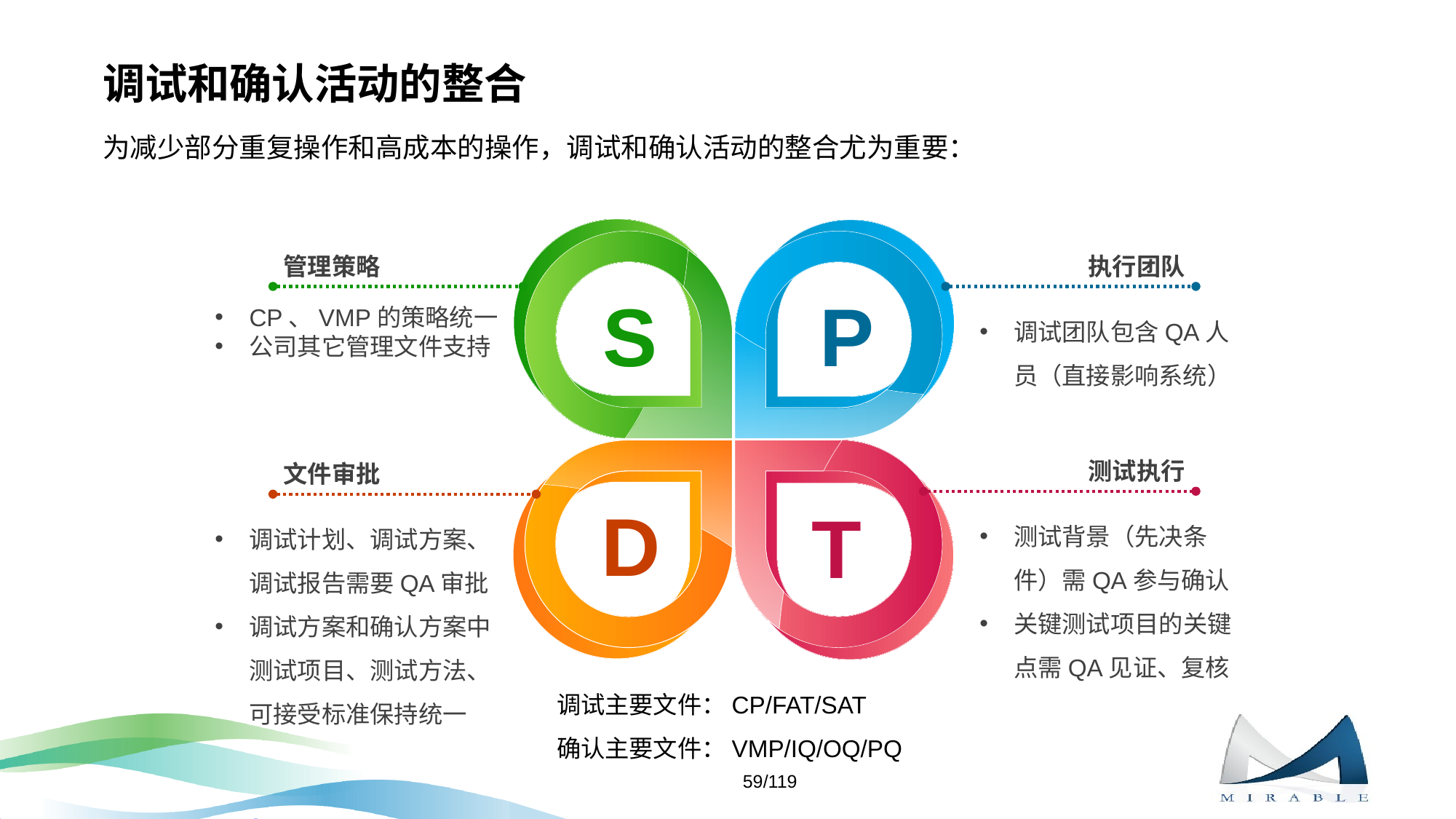

# 调试和确认活动的整合
为减少部分重复操作和高成本的操作，调试和确认活动的整合尤为重要：

管理策略
执行团队
S
P
CP、VMP的策略统一
公司其它管理文件支持
调试团队包含QA人员（直接影响系统）

测试执行
文件审批
D
T
测试背景（先决条件）需QA参与确认
关键测试项目的关键点需QA见证、复核
调试计划、调试方案、调试报告需要QA审批
调试方案和确认方案中测试项目、测试方法、可接受标准保持统一
调试主要文件：CP/FAT/SAT
确认主要文件：VMP/IQ/OQ/PQ
59/119